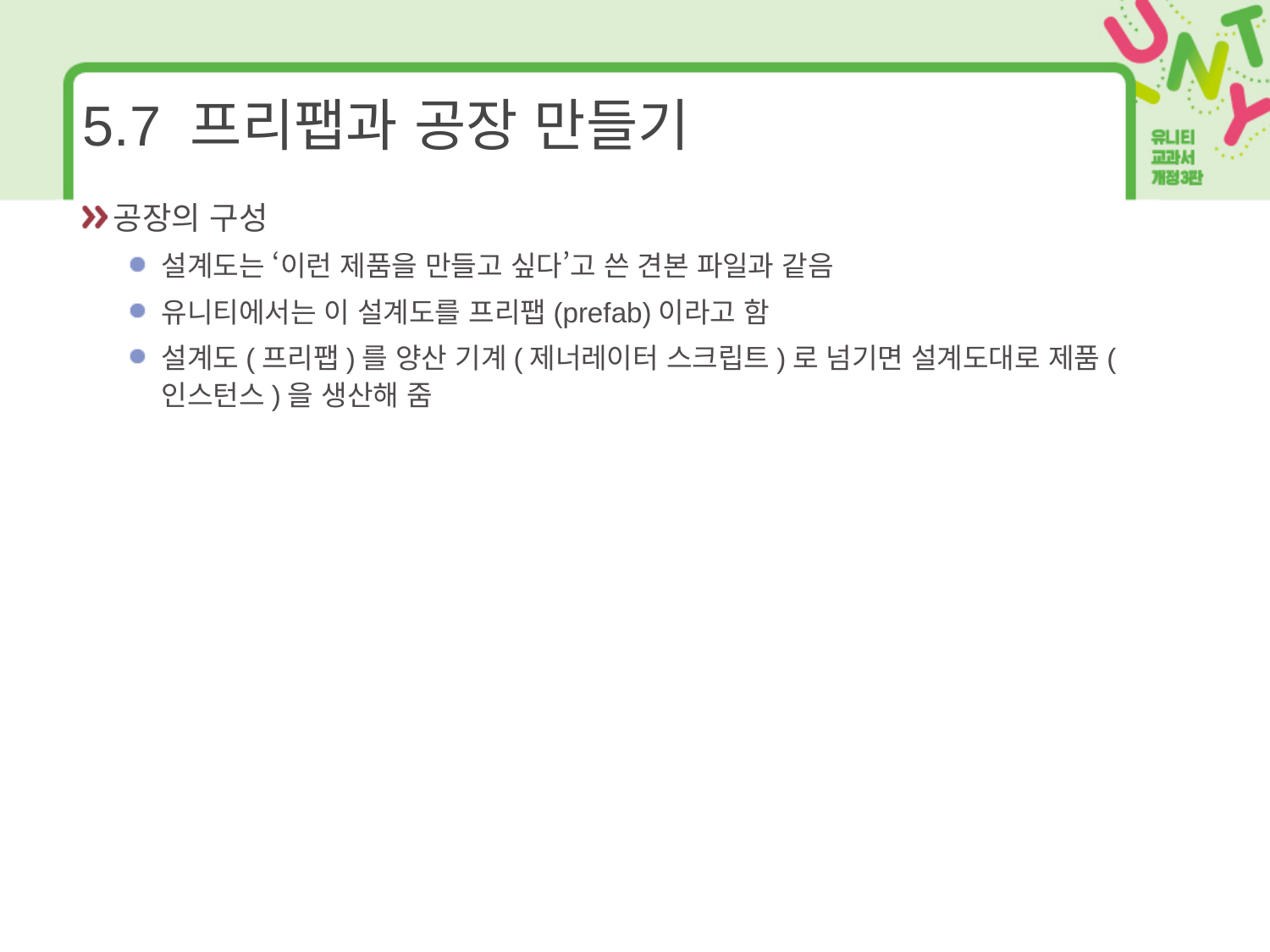

# 5.7 프리팹과 공장 만들기
공장의 구성
설계도는 ‘이런 제품을 만들고 싶다’고 쓴 견본 파일과 같음
유니티에서는 이 설계도를 프리팹(prefab)이라고 함
설계도(프리팹)를 양산 기계(제너레이터 스크립트)로 넘기면 설계도대로 제품(인스턴스)을 생산해 줌